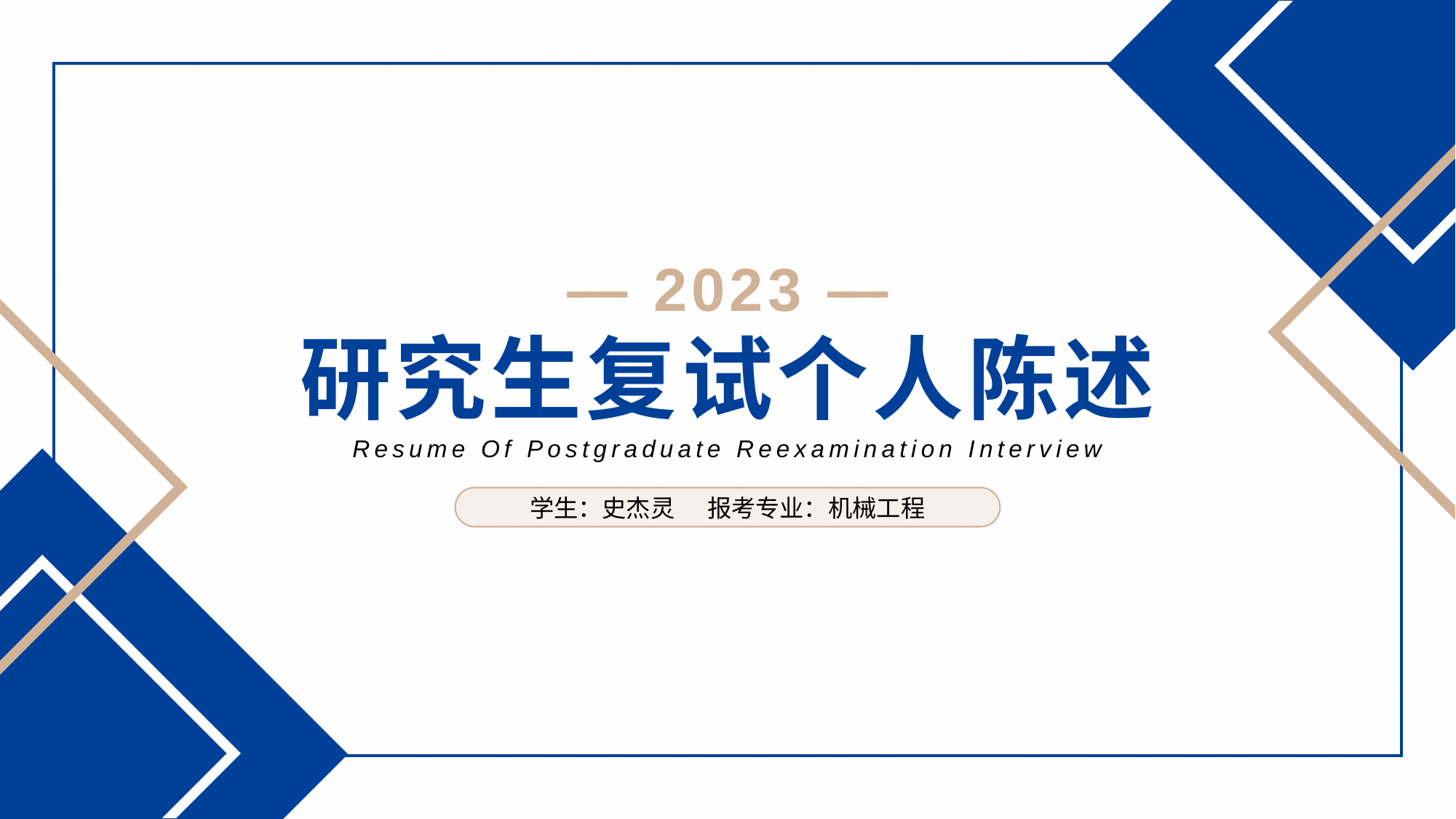

— 2023 —
研究生复试个人陈述
Resume Of Postgraduate Reexamination Interview
学生：史杰灵      报考专业：机械工程